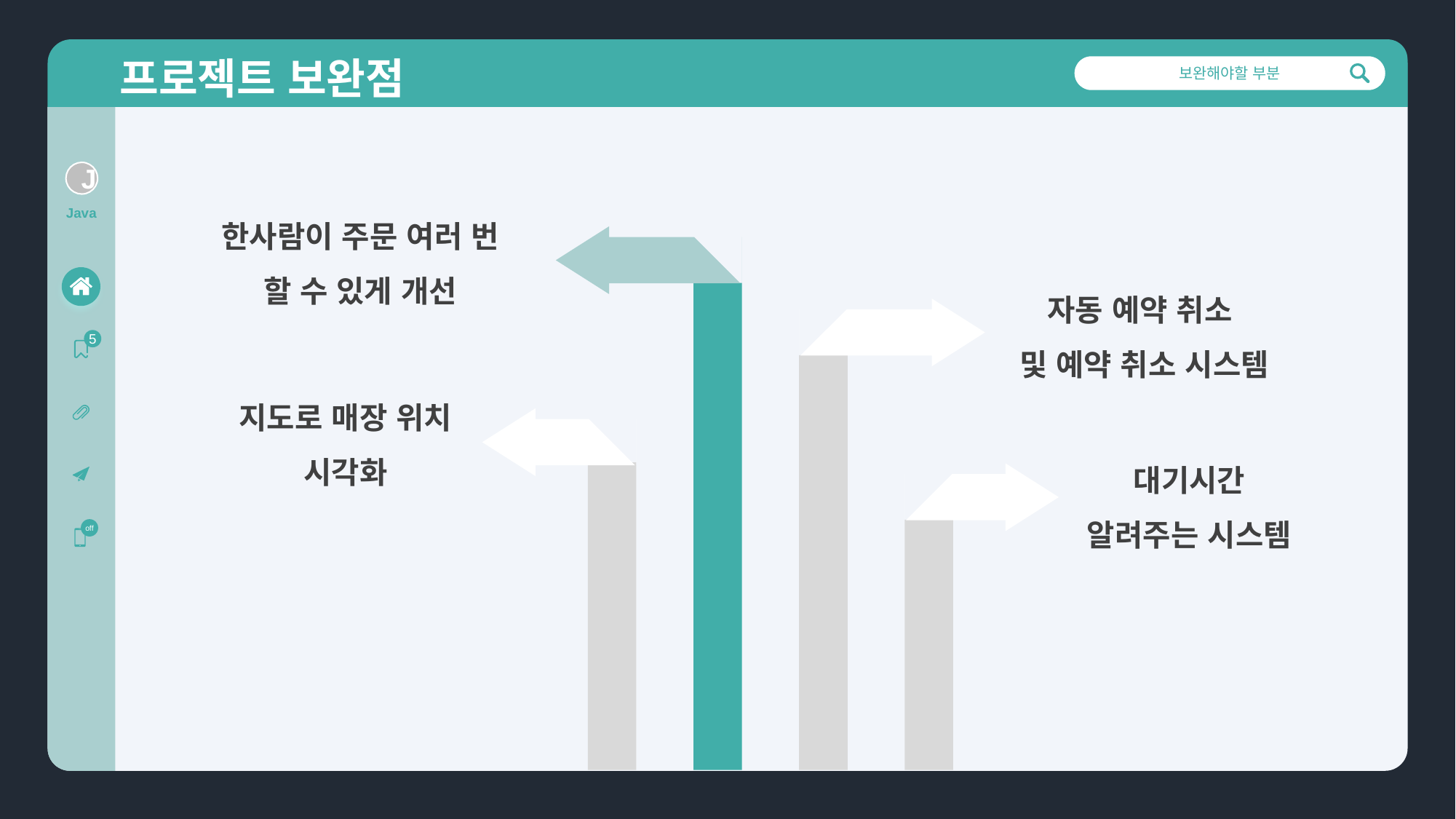

프로젝트 보완점

보완해야할 부분

J
Java

5

off

한사람이 주문 여러 번
할 수 있게 개선

자동 예약 취소
및 예약 취소 시스템

지도로 매장 위치
시각화

대기시간
알려주는 시스템